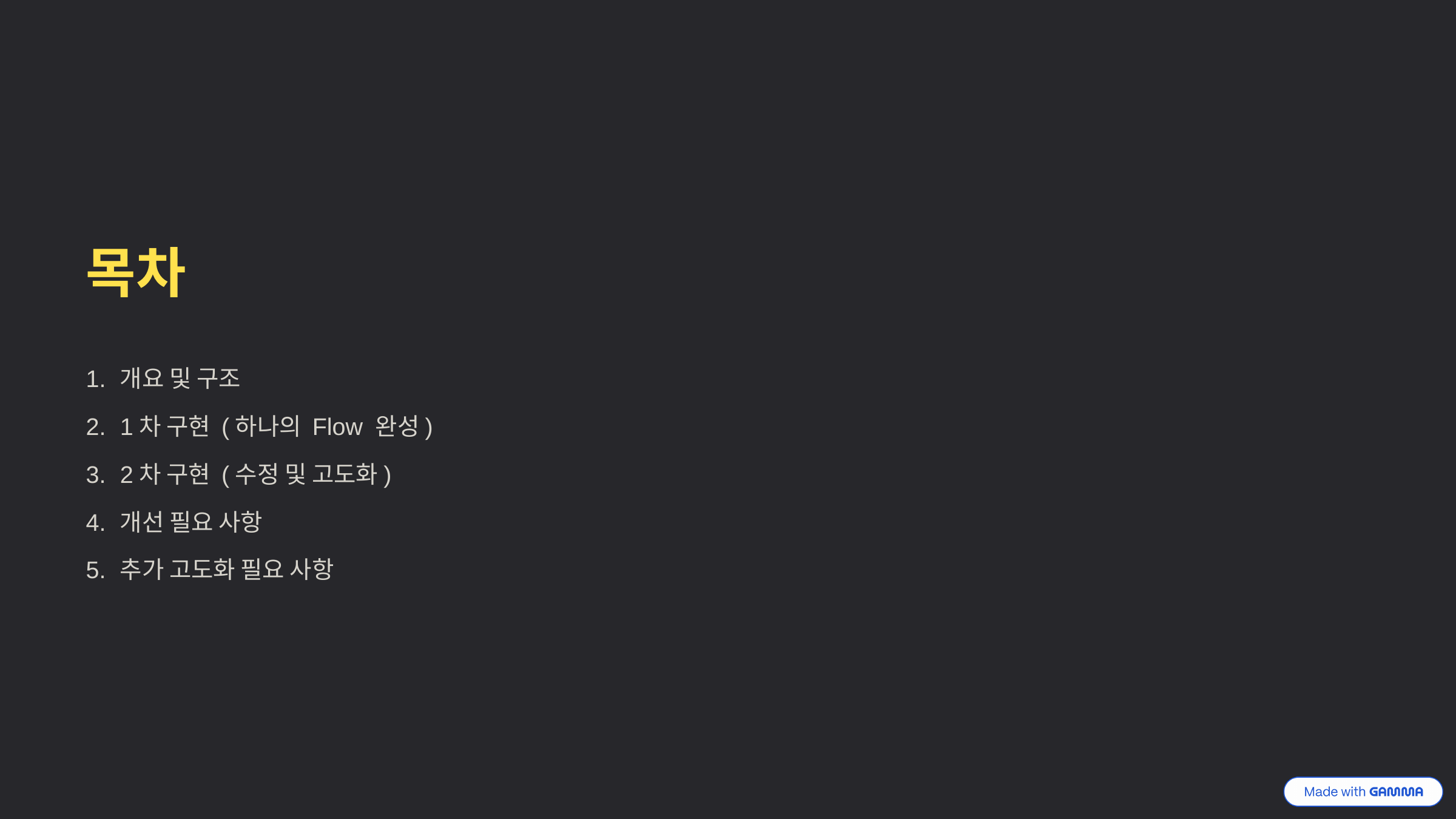

목차
개요 및 구조
1차 구현 (하나의 Flow 완성)
2차 구현 (수정 및 고도화)
개선 필요 사항
추가 고도화 필요 사항